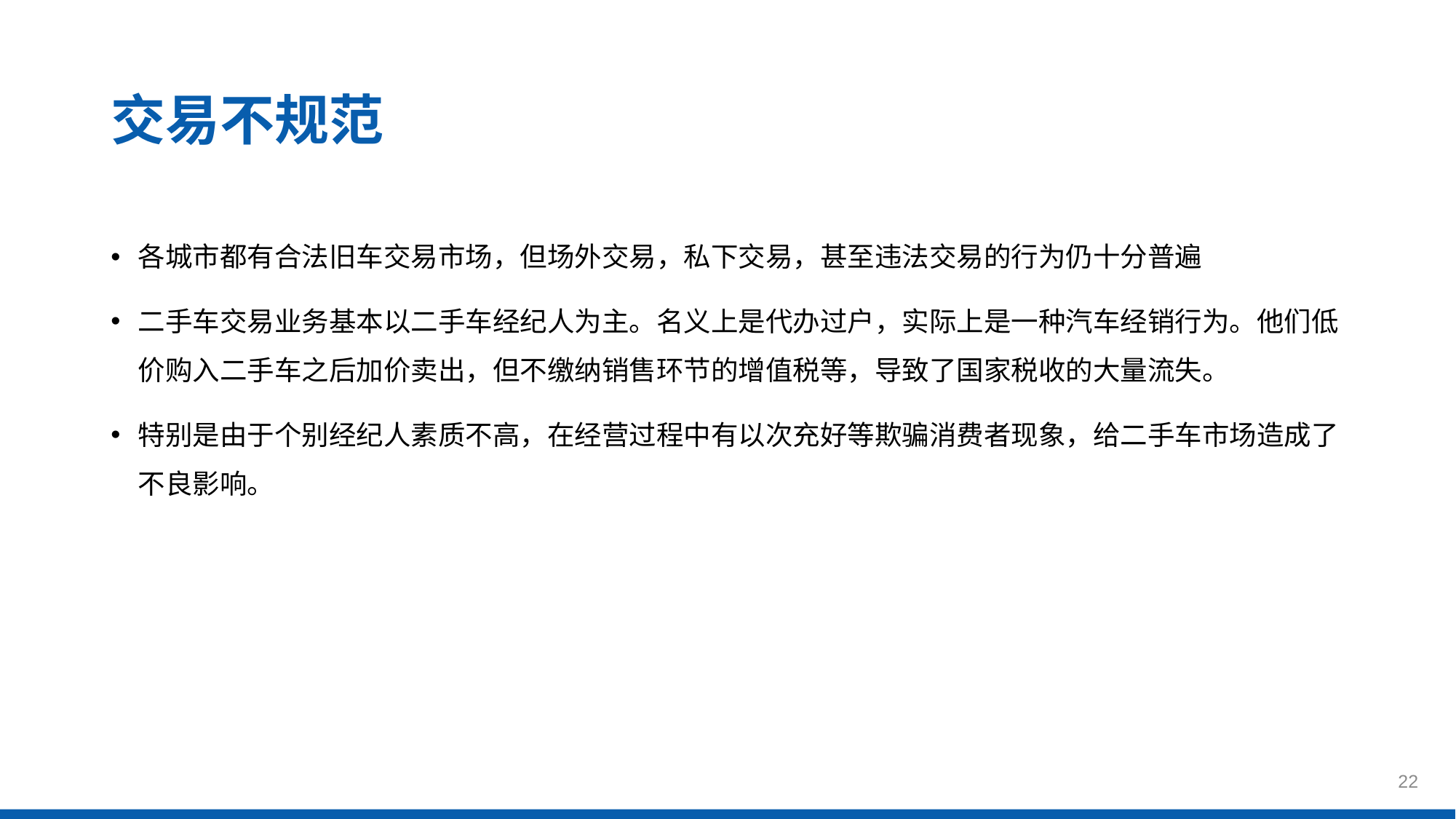

交易不规范
各城市都有合法旧车交易市场，但场外交易，私下交易，甚至违法交易的行为仍十分普遍
二手车交易业务基本以二手车经纪人为主。名义上是代办过户，实际上是一种汽车经销行为。他们低价购入二手车之后加价卖出，但不缴纳销售环节的增值税等，导致了国家税收的大量流失。
特别是由于个别经纪人素质不高，在经营过程中有以次充好等欺骗消费者现象，给二手车市场造成了不良影响。
22